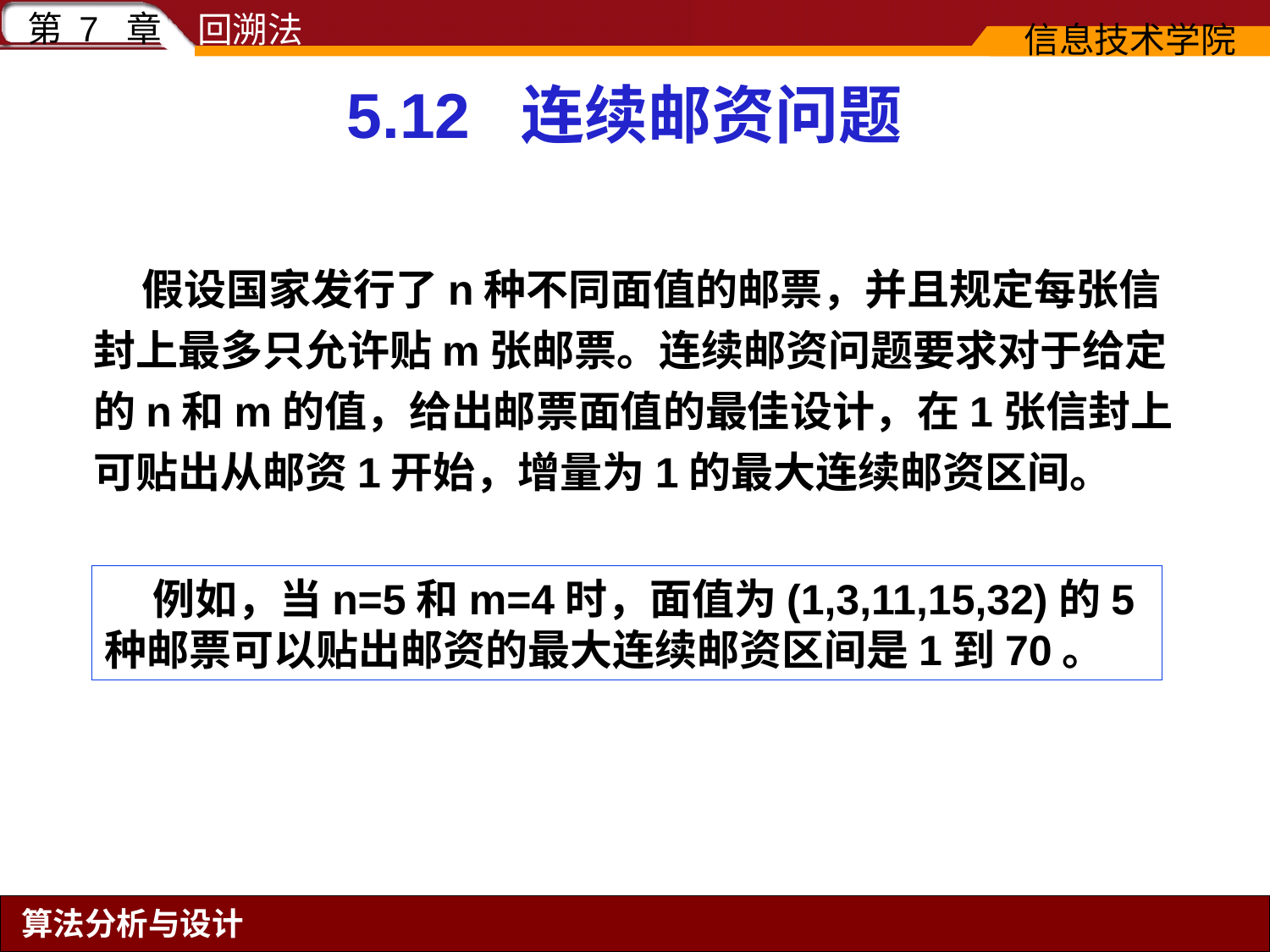

5.12  连续邮资问题
    假设国家发行了n种不同面值的邮票，并且规定每张信封上最多只允许贴m张邮票。连续邮资问题要求对于给定的n和m的值，给出邮票面值的最佳设计，在1张信封上可贴出从邮资1开始，增量为1的最大连续邮资区间。
    例如，当n=5和m=4时，面值为(1,3,11,15,32)的5种邮票可以贴出邮资的最大连续邮资区间是1到70。